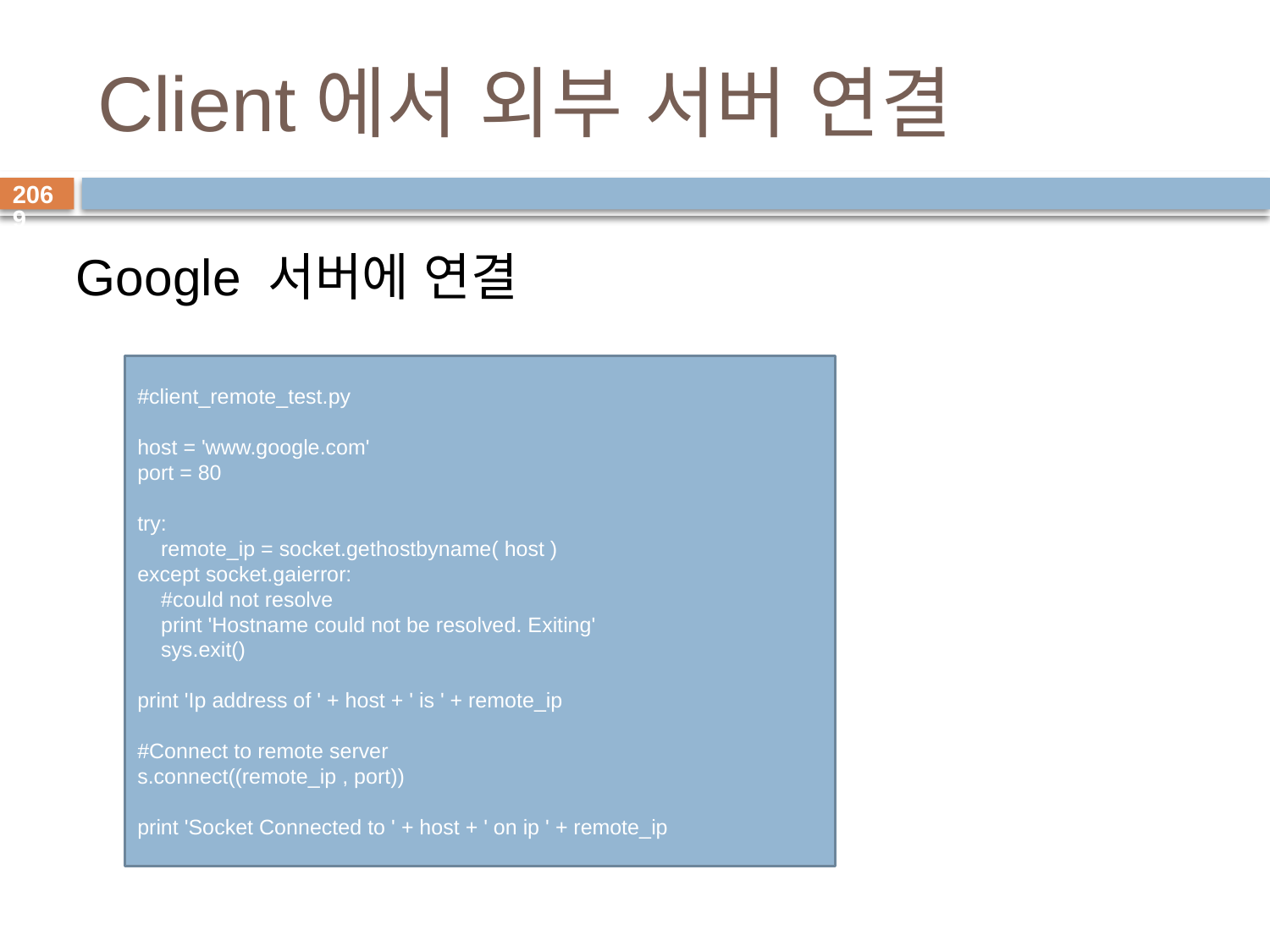

# Client에서 외부 서버 연결
2069
Google 서버에 연결
#client_remote_test.py

host = 'www.google.com'
port = 80

try:
    remote_ip = socket.gethostbyname( host )
except socket.gaierror:
    #could not resolve
    print 'Hostname could not be resolved. Exiting'
    sys.exit()

print 'Ip address of ' + host + ' is ' + remote_ip

#Connect to remote server
s.connect((remote_ip , port))

print 'Socket Connected to ' + host + ' on ip ' + remote_ip